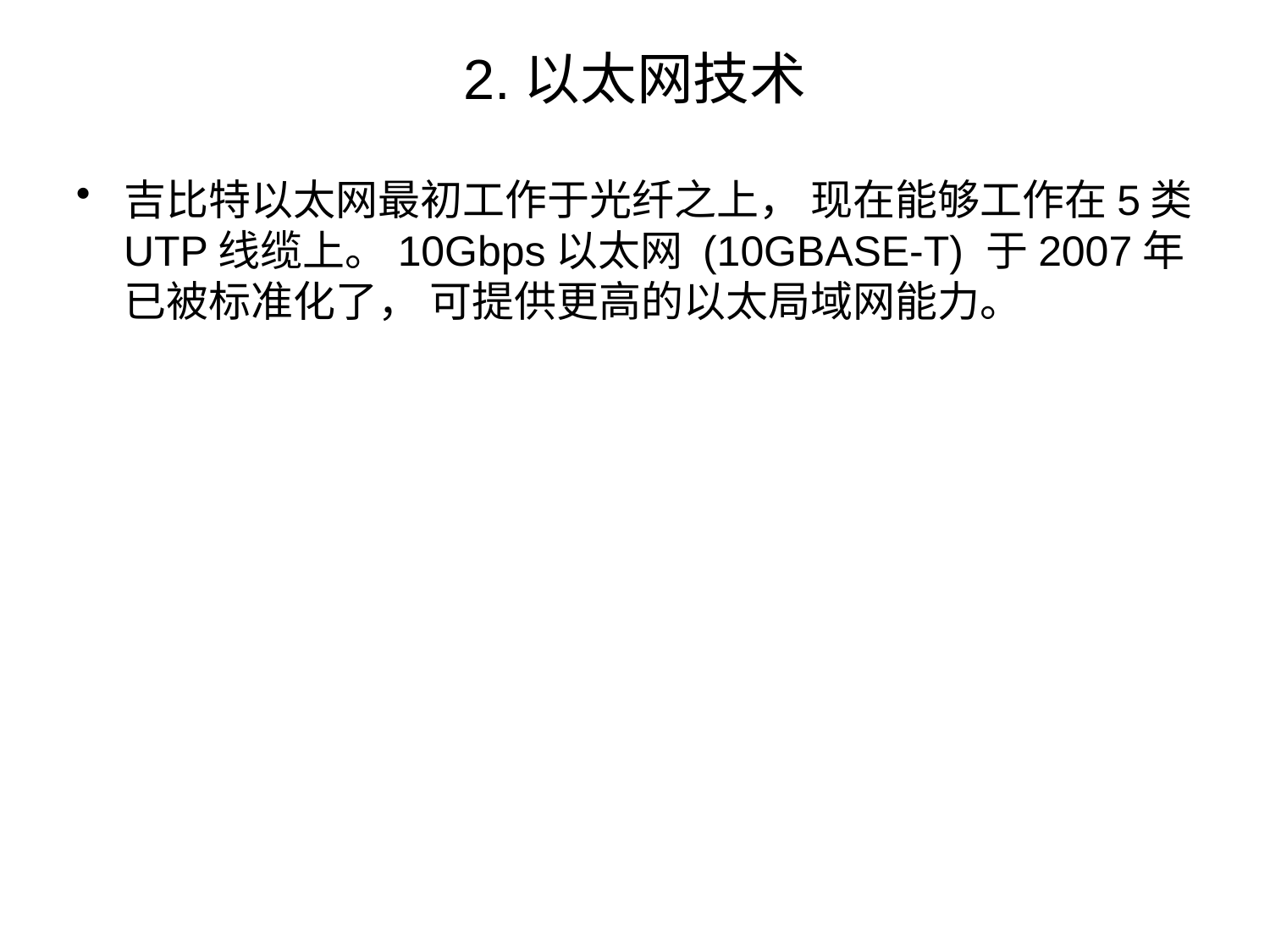

# 2.以太网技术
吉比特以太网最初工作于光纤之上， 现在能够工作在5类UTP线缆上。10Gbps以太网 (10GBASE-T) 于2007年已被标准化了， 可提供更高的以太局域网能力。